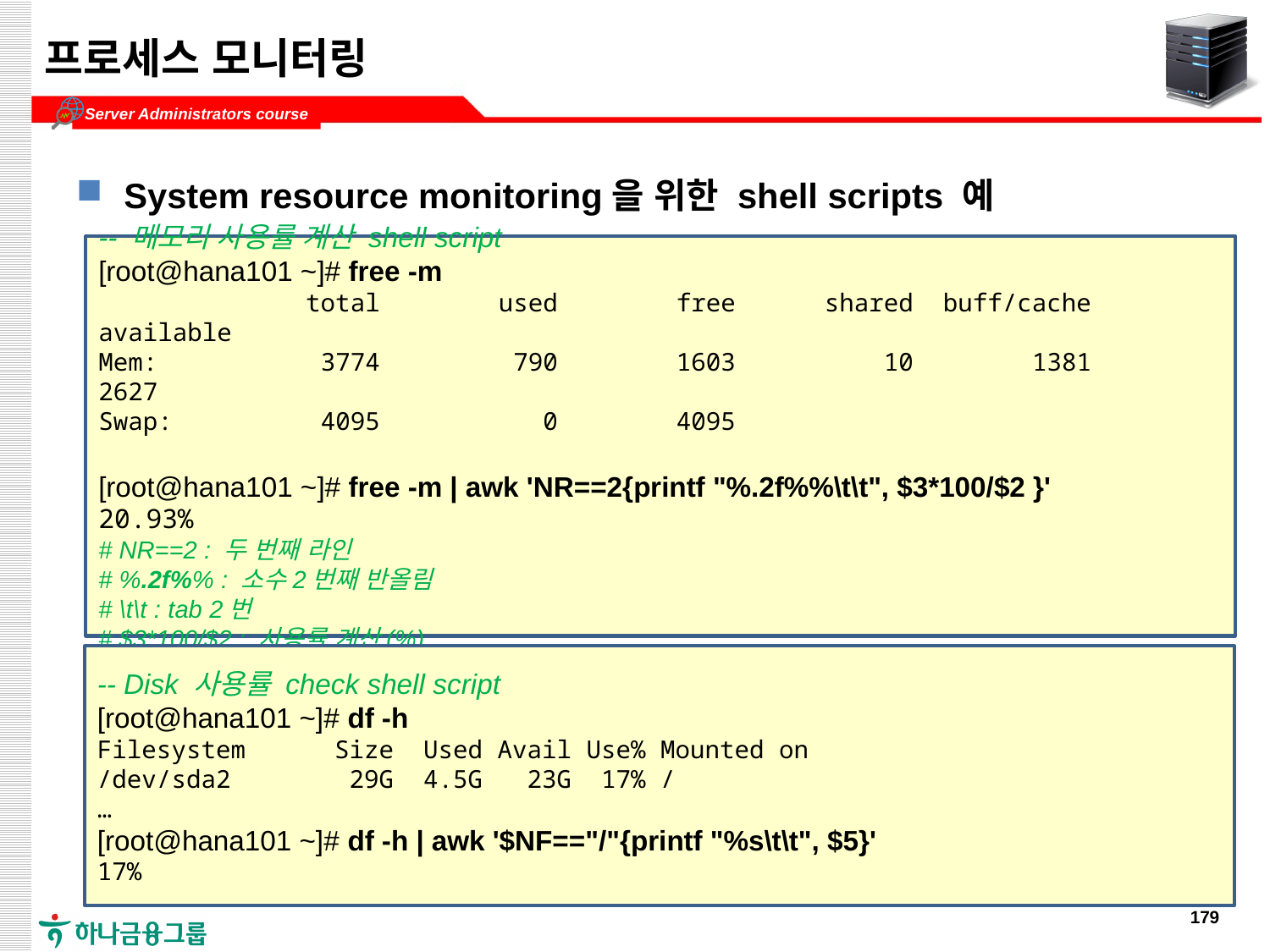

# 프로세스 모니터링
System resource monitoring을 위한 shell scripts 예

-- 메모리 사용률 계산 shell script
[root@hana101 ~]# free -m
              total        used        free      shared  buff/cache   available
Mem:           3774         790        1603          10        1381        2627
Swap:          4095           0        4095

[root@hana101 ~]# free -m | awk 'NR==2{printf "%.2f%%\t\t", $3*100/$2 }'
20.93%
# NR==2 : 두 번째 라인
# %.2f%% : 소수2번째 반올림
# \t\t : tab 2번
# $3*100/$2 : 사용률 계산(%)
-- Disk 사용률 check shell script
[root@hana101 ~]# df -h
Filesystem      Size  Used Avail Use% Mounted on
/dev/sda2        29G  4.5G   23G  17% /
…
[root@hana101 ~]# df -h | awk '$NF=="/"{printf "%s\t\t", $5}'
17%